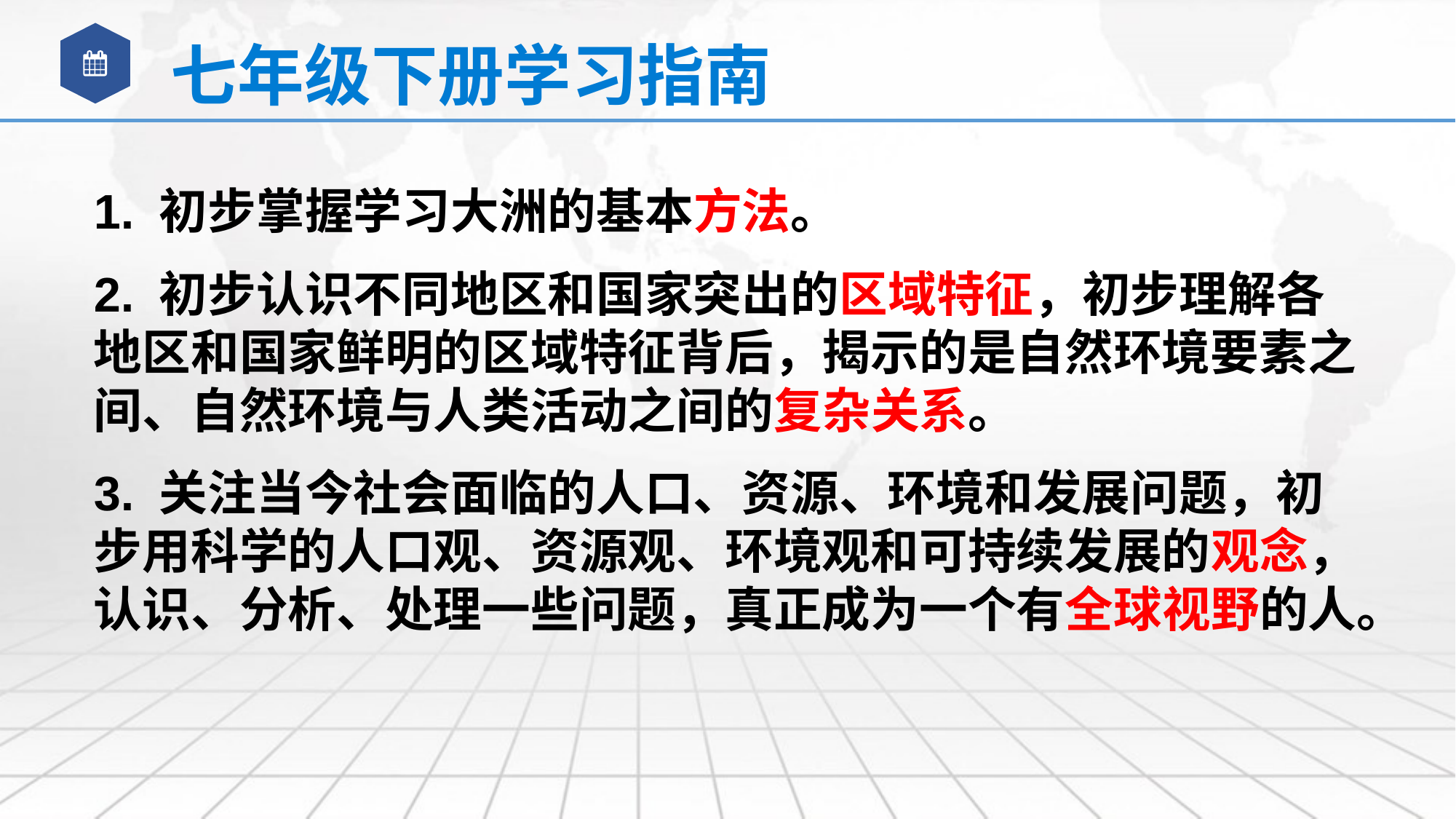

七年级下册学习指南

1. 初步掌握学习大洲的基本方法。
2. 初步认识不同地区和国家突出的区域特征，初步理解各地区和国家鲜明的区域特征背后，揭示的是自然环境要素之间、自然环境与人类活动之间的复杂关系。
3. 关注当今社会面临的人口、资源、环境和发展问题，初步用科学的人口观、资源观、环境观和可持续发展的观念，认识、分析、处理一些问题，真正成为一个有全球视野的人。